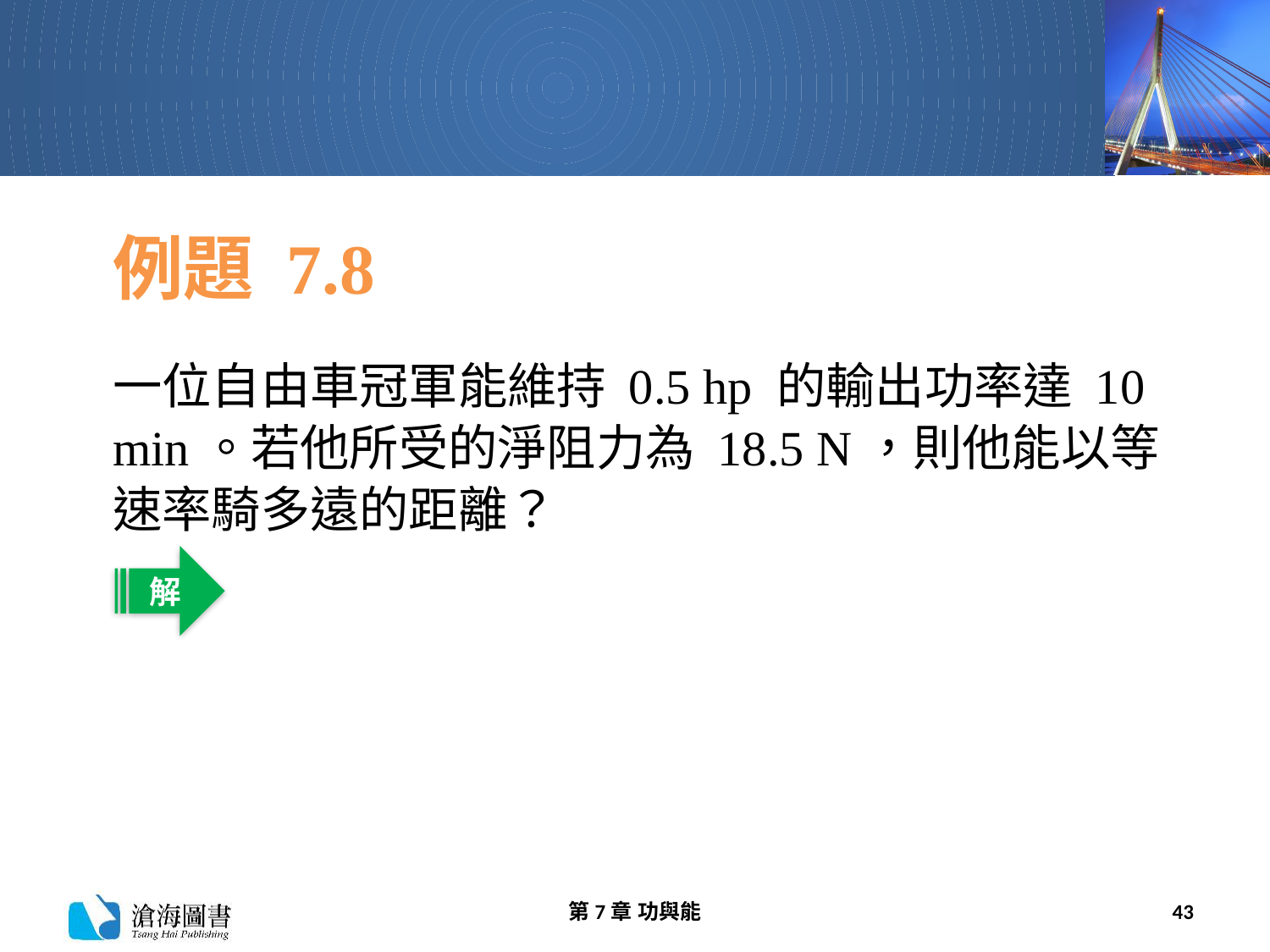

# 例題 7.8
一位自由車冠軍能維持 0.5 hp 的輸出功率達 10 min。若他所受的淨阻力為 18.5 N，則他能以等速率騎多遠的距離？
解
第7章 功與能
43